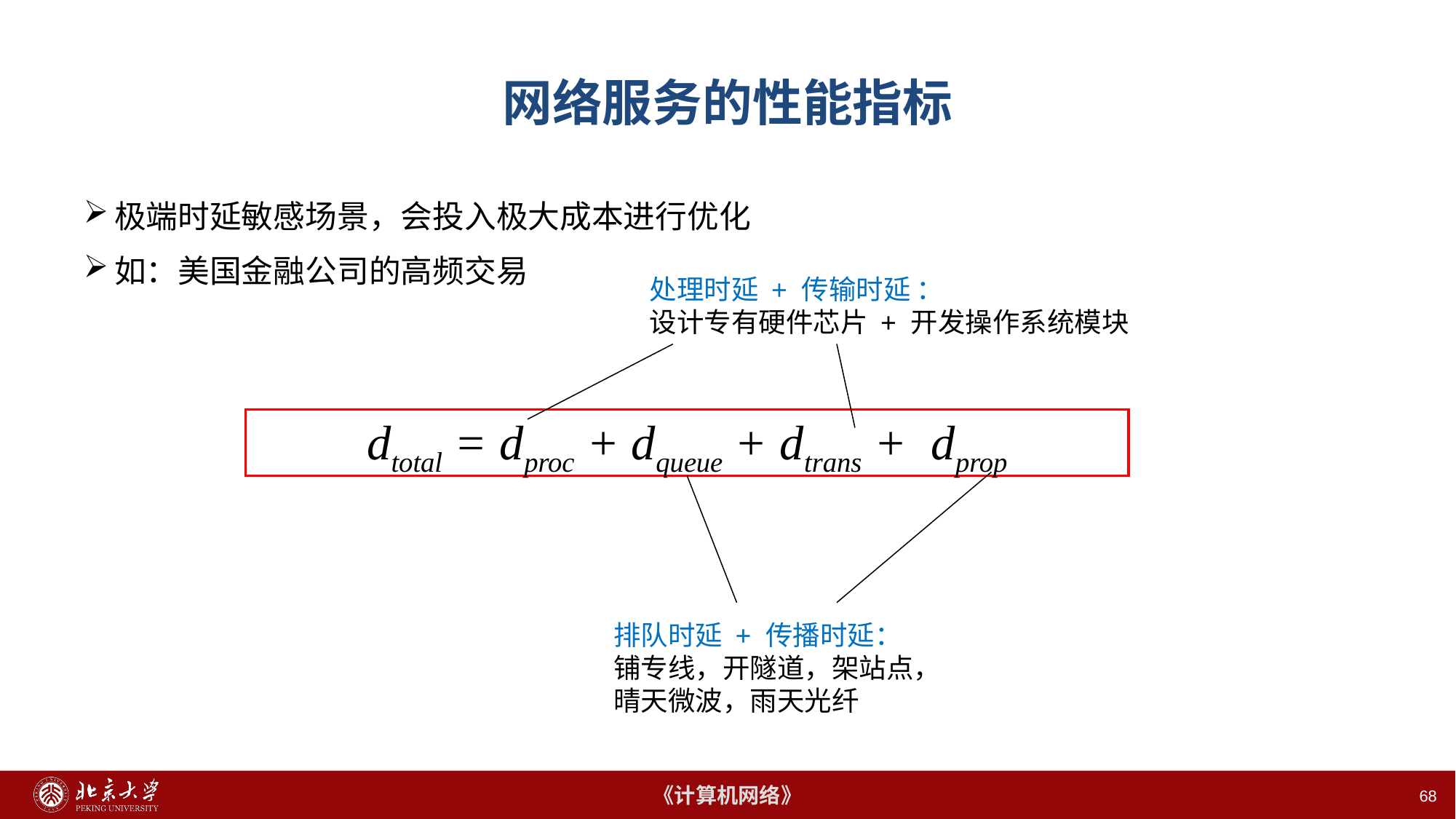

68
# 网络服务的性能指标
极端时延敏感场景，会投入极大成本进行优化
如：美国金融公司的高频交易
处理时延 + 传输时延 ：
设计专有硬件芯片 + 开发操作系统模块
dtotal = dproc + dqueue + dtrans +  dprop
排队时延 + 传播时延：
铺专线，开隧道，架站点，
晴天微波，雨天光纤